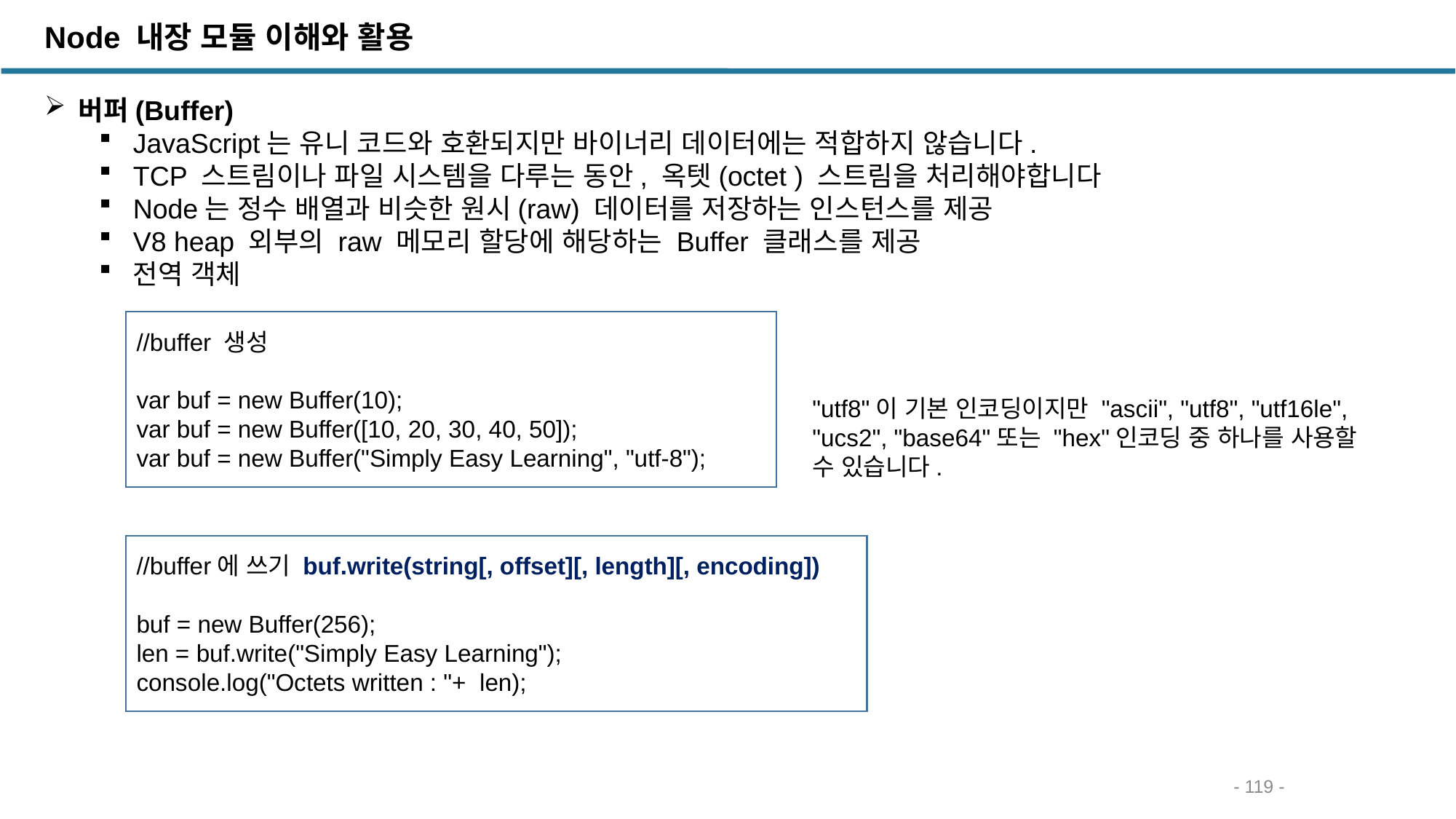

Node 내장 모듈 이해와 활용
버퍼(Buffer)
JavaScript는 유니 코드와 호환되지만 바이너리 데이터에는 적합하지 않습니다.
TCP 스트림이나 파일 시스템을 다루는 동안, 옥텟(octet ) 스트림을 처리해야합니다
Node는 정수 배열과 비슷한 원시(raw) 데이터를 저장하는 인스턴스를 제공
V8 heap 외부의 raw 메모리 할당에 해당하는 Buffer 클래스를 제공
전역 객체
//buffer 생성

var buf = new Buffer(10);
var buf = new Buffer([10, 20, 30, 40, 50]);
var buf = new Buffer("Simply Easy Learning", "utf-8");
"utf8"이 기본 인코딩이지만 "ascii", "utf8", "utf16le", "ucs2", "base64"또는 "hex"인코딩 중 하나를 사용할 수 있습니다.
//buffer에 쓰기 buf.write(string[, offset][, length][, encoding])

buf = new Buffer(256);
len = buf.write("Simply Easy Learning");
console.log("Octets written : "+  len);
- 119 -